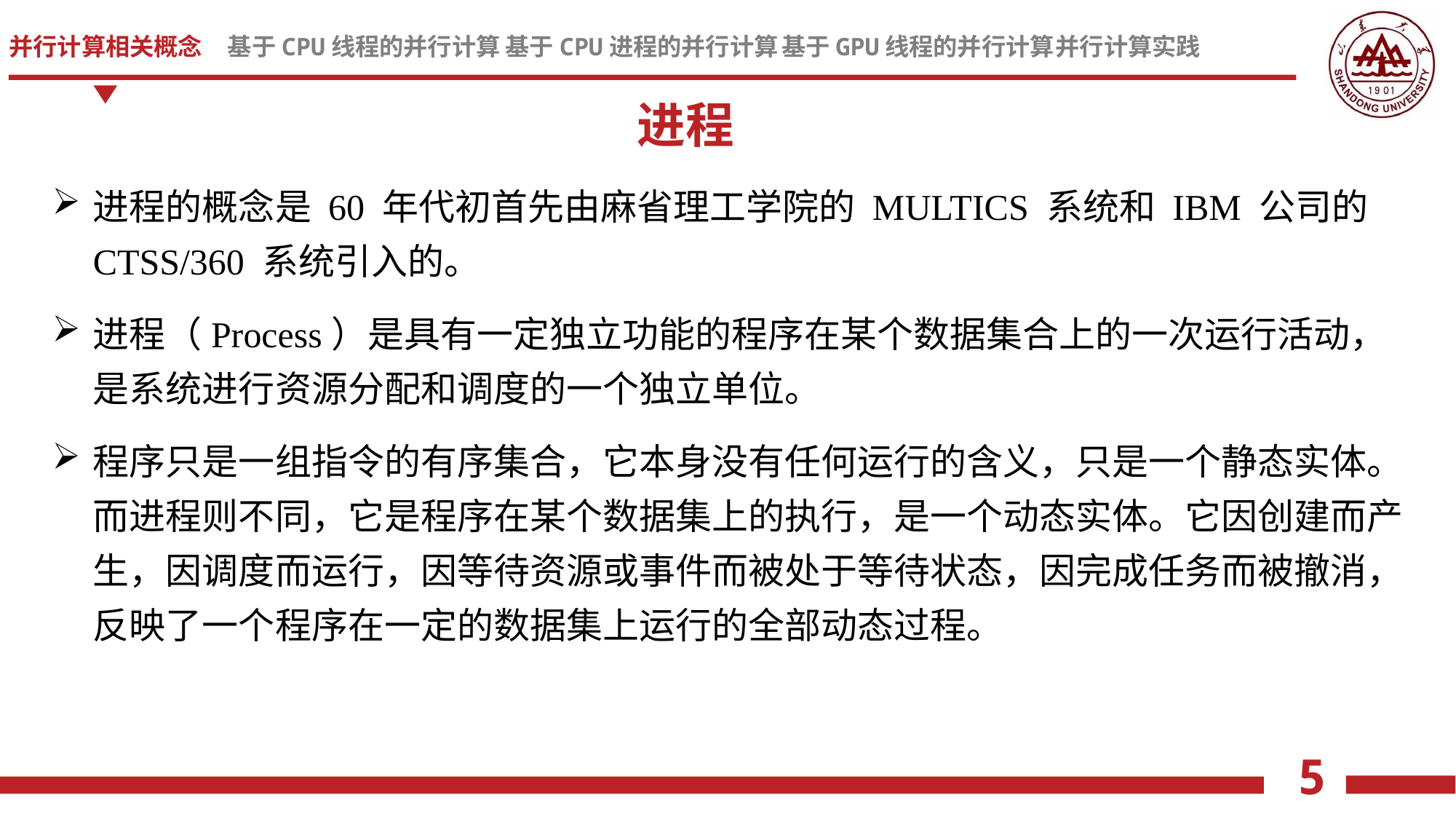

进程
进程的概念是 60 年代初首先由麻省理工学院的 MULTICS 系统和 IBM 公司的CTSS/360 系统引入的。
进程（Process）是具有一定独立功能的程序在某个数据集合上的一次运行活动，是系统进行资源分配和调度的一个独立单位。
程序只是一组指令的有序集合，它本身没有任何运行的含义，只是一个静态实体。而进程则不同，它是程序在某个数据集上的执行，是一个动态实体。它因创建而产生，因调度而运行，因等待资源或事件而被处于等待状态，因完成任务而被撤消，反映了一个程序在一定的数据集上运行的全部动态过程。